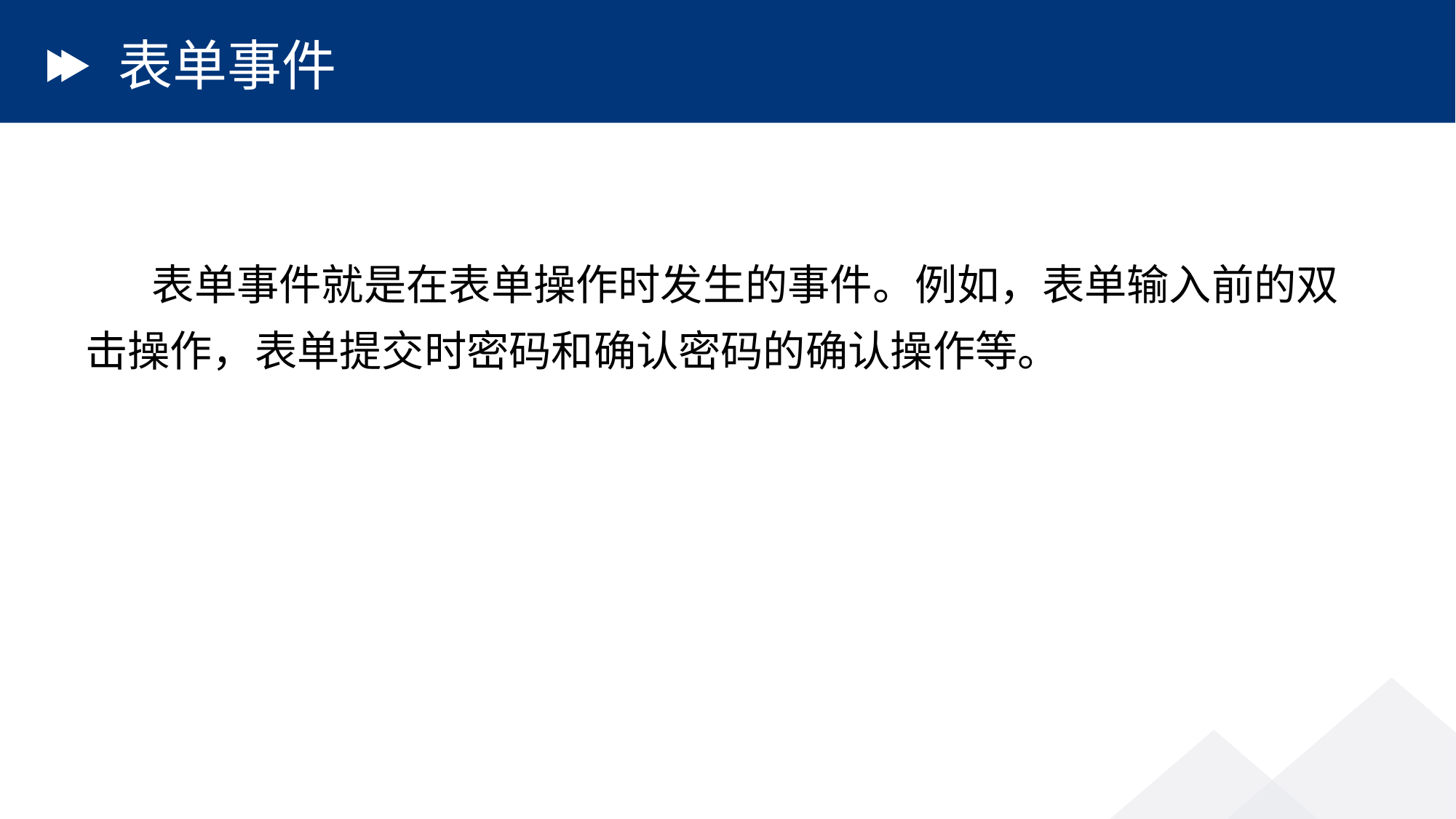

# 表单事件
      表单事件就是在表单操作时发生的事件。例如，表单输入前的双击操作，表单提交时密码和确认密码的确认操作等。